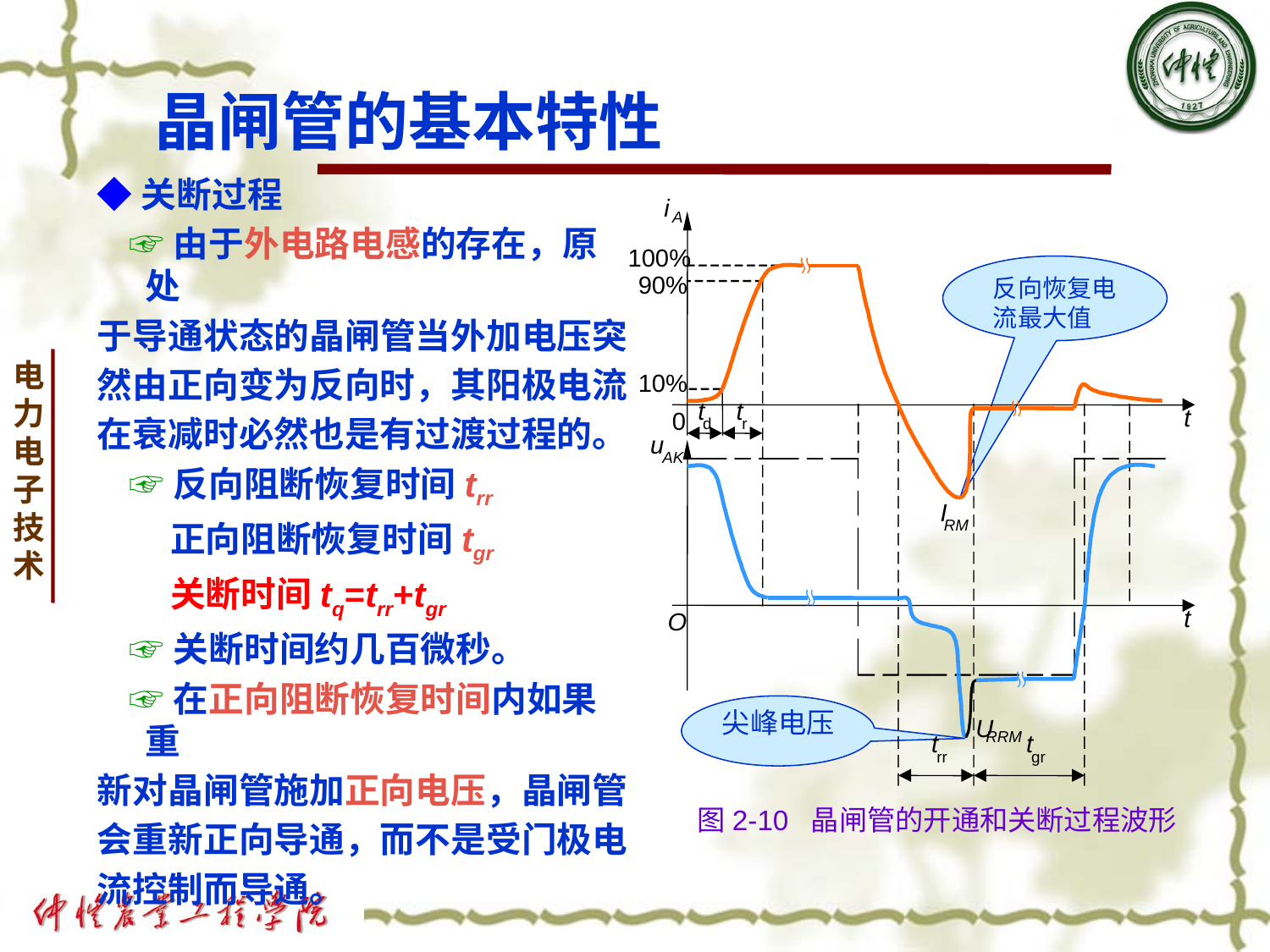

# 晶闸管的基本特性
◆关断过程
    ☞由于外电路电感的存在，原处
于导通状态的晶闸管当外加电压突
然由正向变为反向时，其阳极电流
在衰减时必然也是有过渡过程的。
    ☞反向阻断恢复时间trr
        正向阻断恢复时间tgr
        关断时间tq=trr+tgr
    ☞关断时间约几百微秒。
    ☞在正向阻断恢复时间内如果重
新对晶闸管施加正向电压，晶闸管
会重新正向导通，而不是受门极电
流控制而导通。

i
A

反向恢复电流最大值

90%

10%

t
t

t

0
d
r

u

AK

I
RM

t
O

尖峰电压
U
RRM
t
t
rr
gr

100%
图2-10  晶闸管的开通和关断过程波形